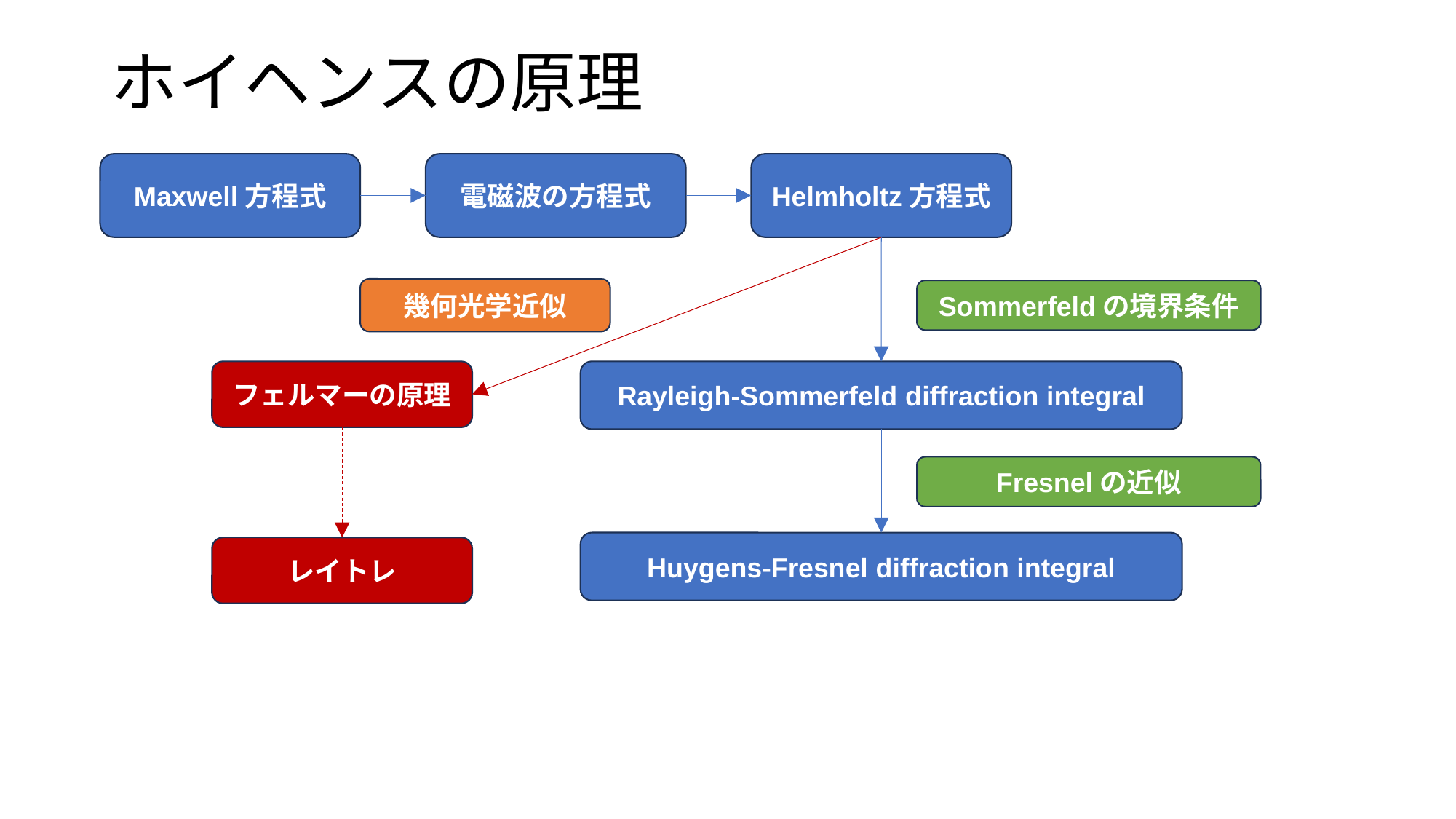

# ホイヘンスの原理
Maxwell方程式
電磁波の方程式
Helmholtz方程式
幾何光学近似
Sommerfeldの境界条件
フェルマーの原理
Rayleigh-Sommerfeld diffraction integral
Fresnelの近似
Huygens-Fresnel diffraction integral
レイトレ